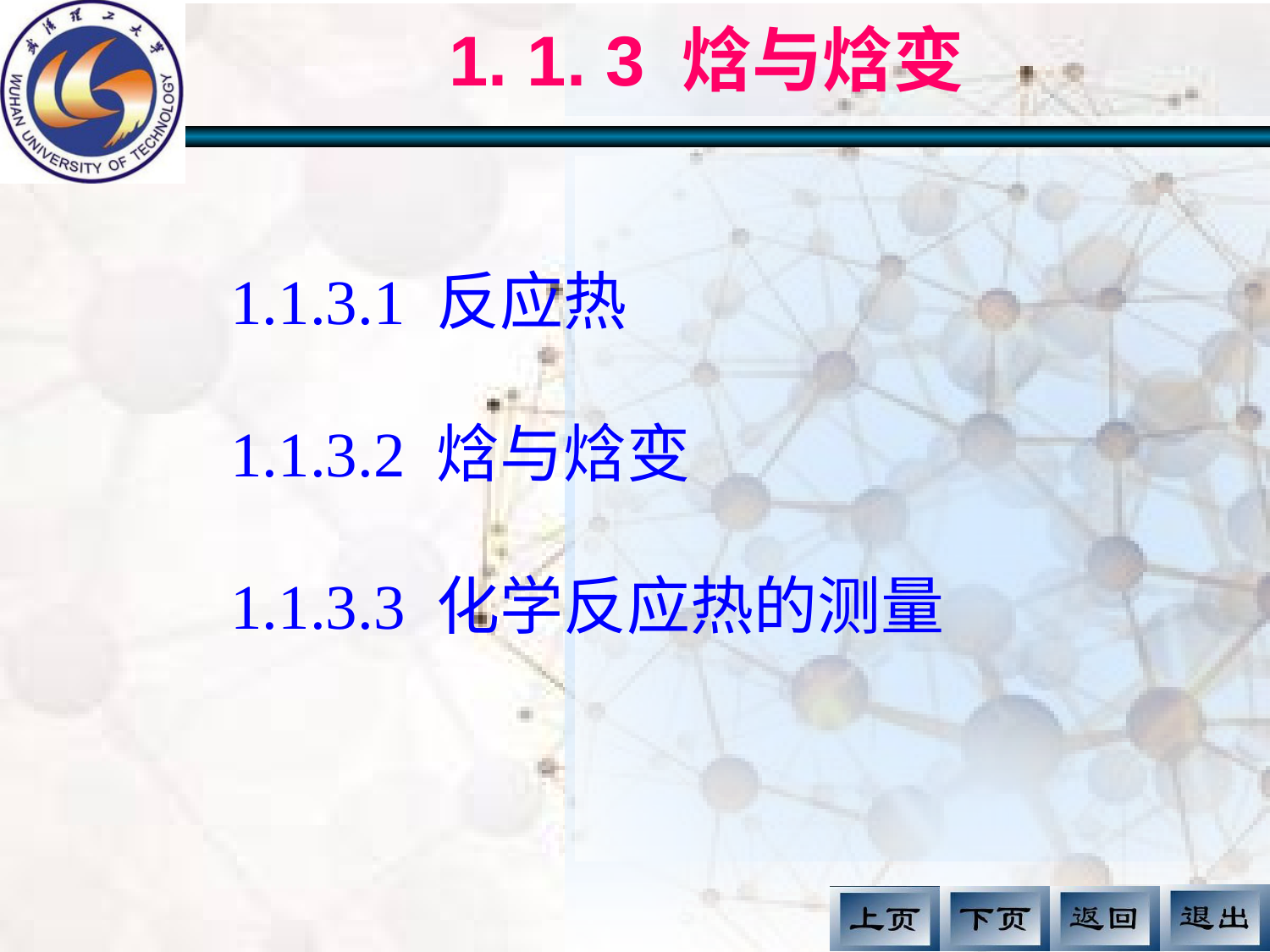

# 1. 1. 3 焓与焓变
1.1.3.1 反应热
1.1.3.2 焓与焓变
1.1.3.3 化学反应热的测量